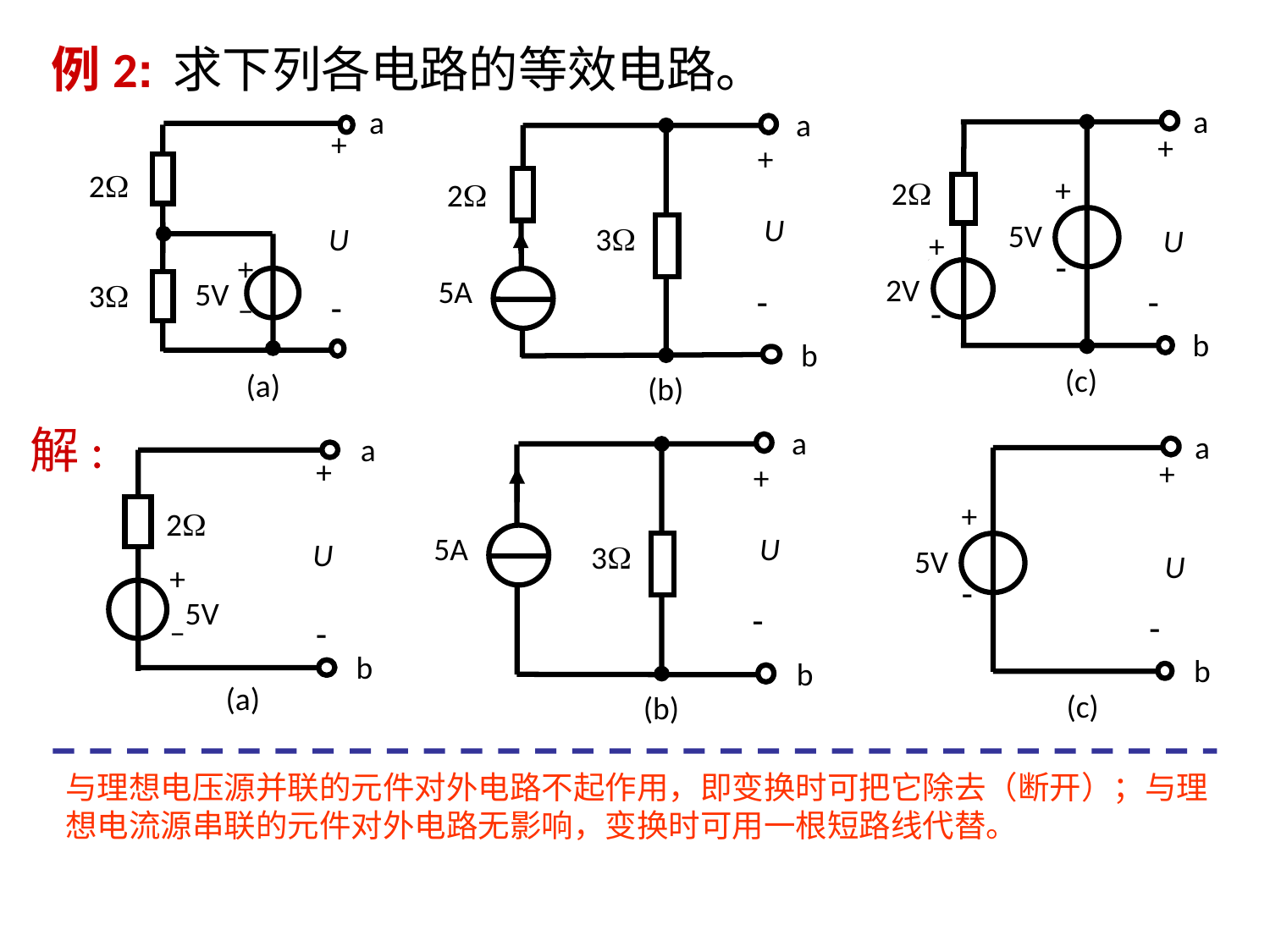

# 例2:
求下列各电路的等效电路。
a

+

2Ω
+

5V

U
+

−
2V

−
−
b

(c)
a

+

2Ω

U

+
–
5V
3Ω

−

(a)
a

+
2Ω

U
3Ω

5A

−

b

(b)
a

+

U
5A
3Ω

−

b

(b)
解:
a

+

+
5V

U
−
−
b

(c)
a

+

2Ω

U
+
–

5V
−
b

(a)

与理想电压源并联的元件对外电路不起作用，即变换时可把它除去（断开）；与理想电流源串联的元件对外电路无影响，变换时可用一根短路线代替。